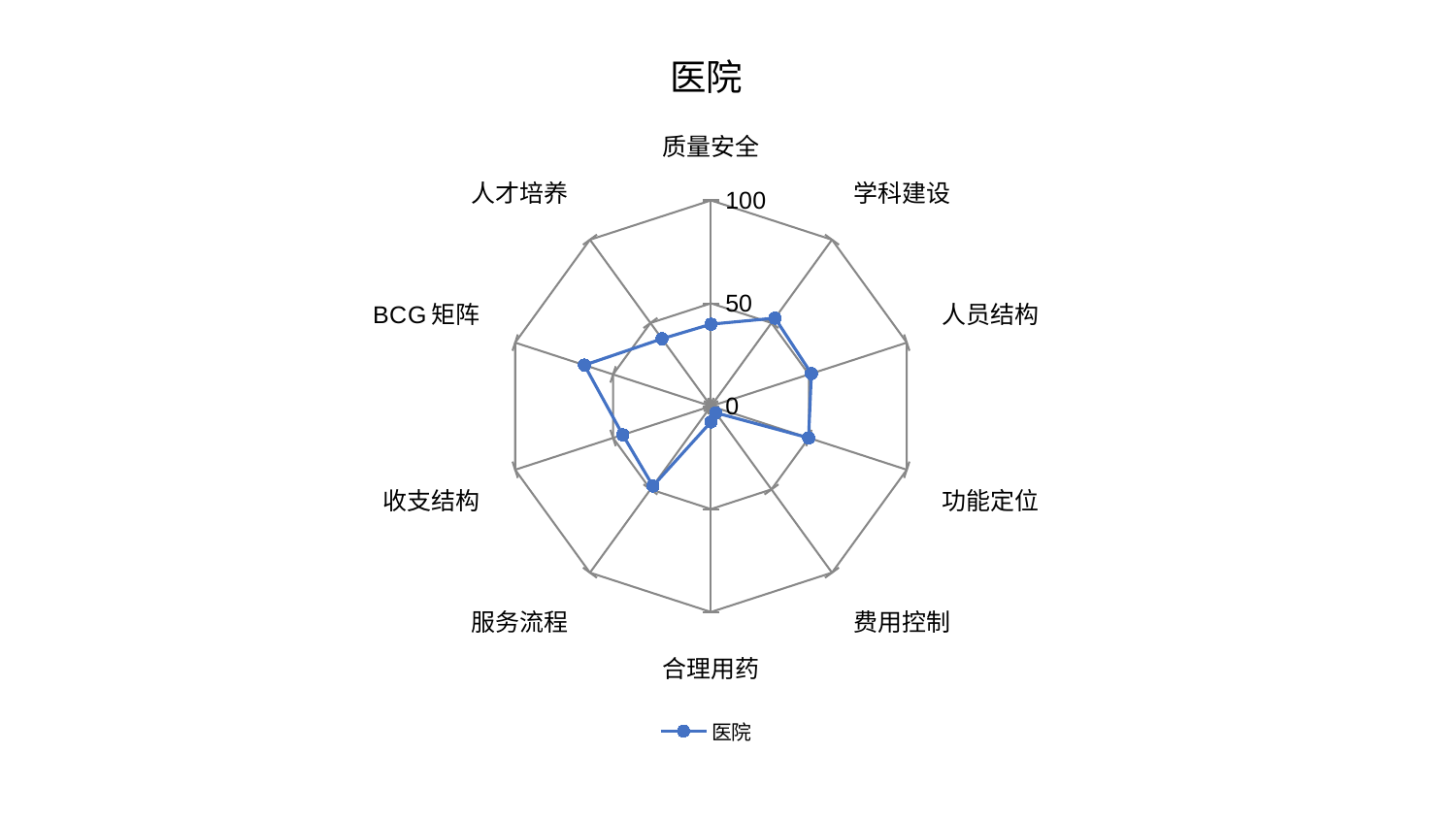

### Chart: 医院

| Category | 医院 |
|---|---|
| 质量安全 | 39.85199954594994 |
| 学科建设 | 52.91032468220915 |
| 人员结构 | 51.26962348959329 |
| 功能定位 | 49.85979379943576 |
| 费用控制 | 3.9590776928681466 |
| 合理用药 | 7.64947604203341 |
| 服务流程 | 47.94334225731097 |
| 收支结构 | 45.05810875232962 |
| BCG矩阵 | 64.6477631077749 |
| 人才培养 | 40.49619041193395 |
149